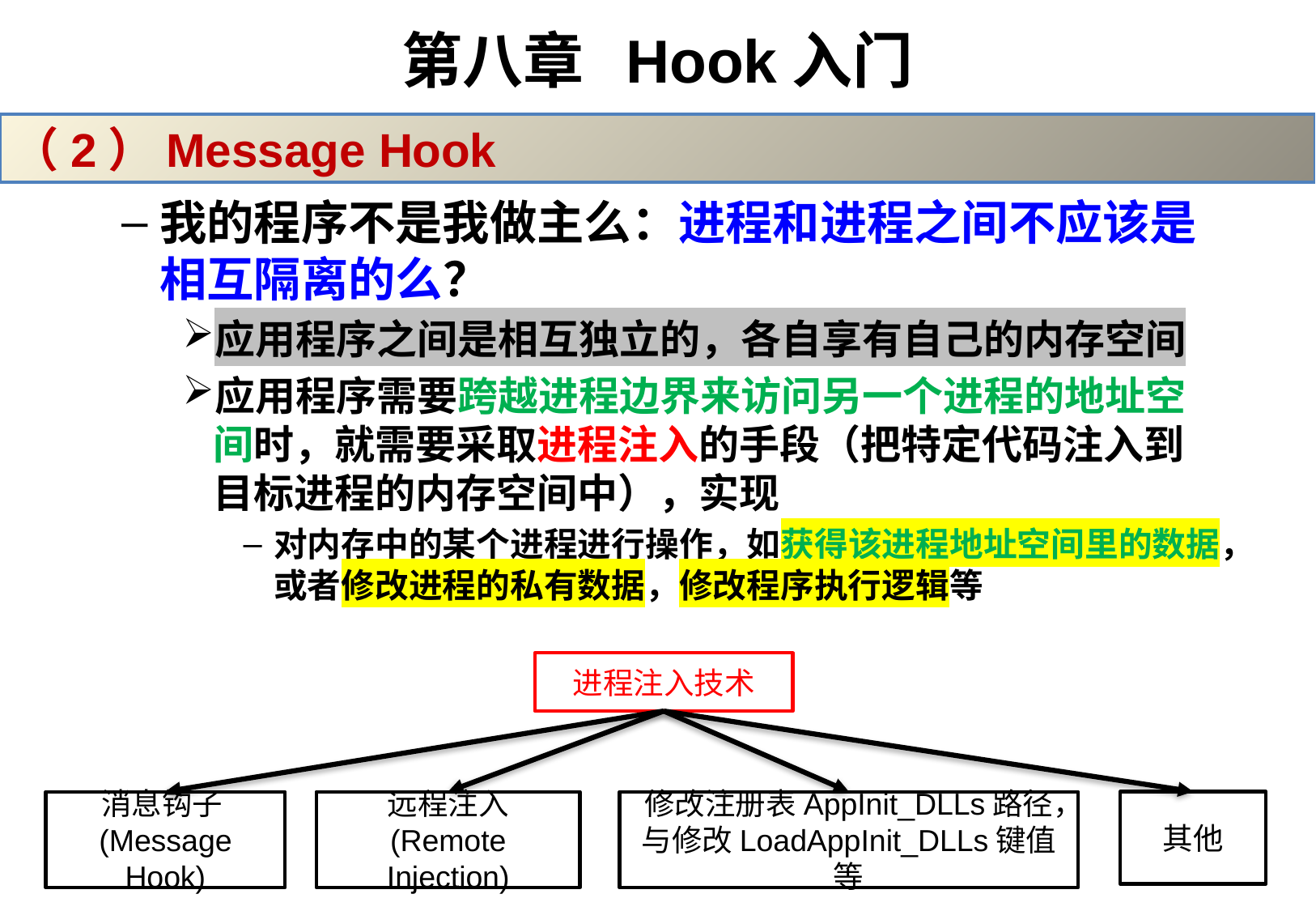

# 第八章  Hook入门
（2）Message Hook
我的程序不是我做主么：进程和进程之间不应该是相互隔离的么？
应用程序之间是相互独立的，各自享有自己的内存空间
应用程序需要跨越进程边界来访问另一个进程的地址空间时，就需要采取进程注入的手段（把特定代码注入到目标进程的内存空间中），实现
对内存中的某个进程进行操作，如获得该进程地址空间里的数据，或者修改进程的私有数据，修改程序执行逻辑等
进程注入技术
消息钩子(Message Hook)
远程注入
(Remote Injection)
其他
修改注册表AppInit_DLLs路径，与修改LoadAppInit_DLLs键值等